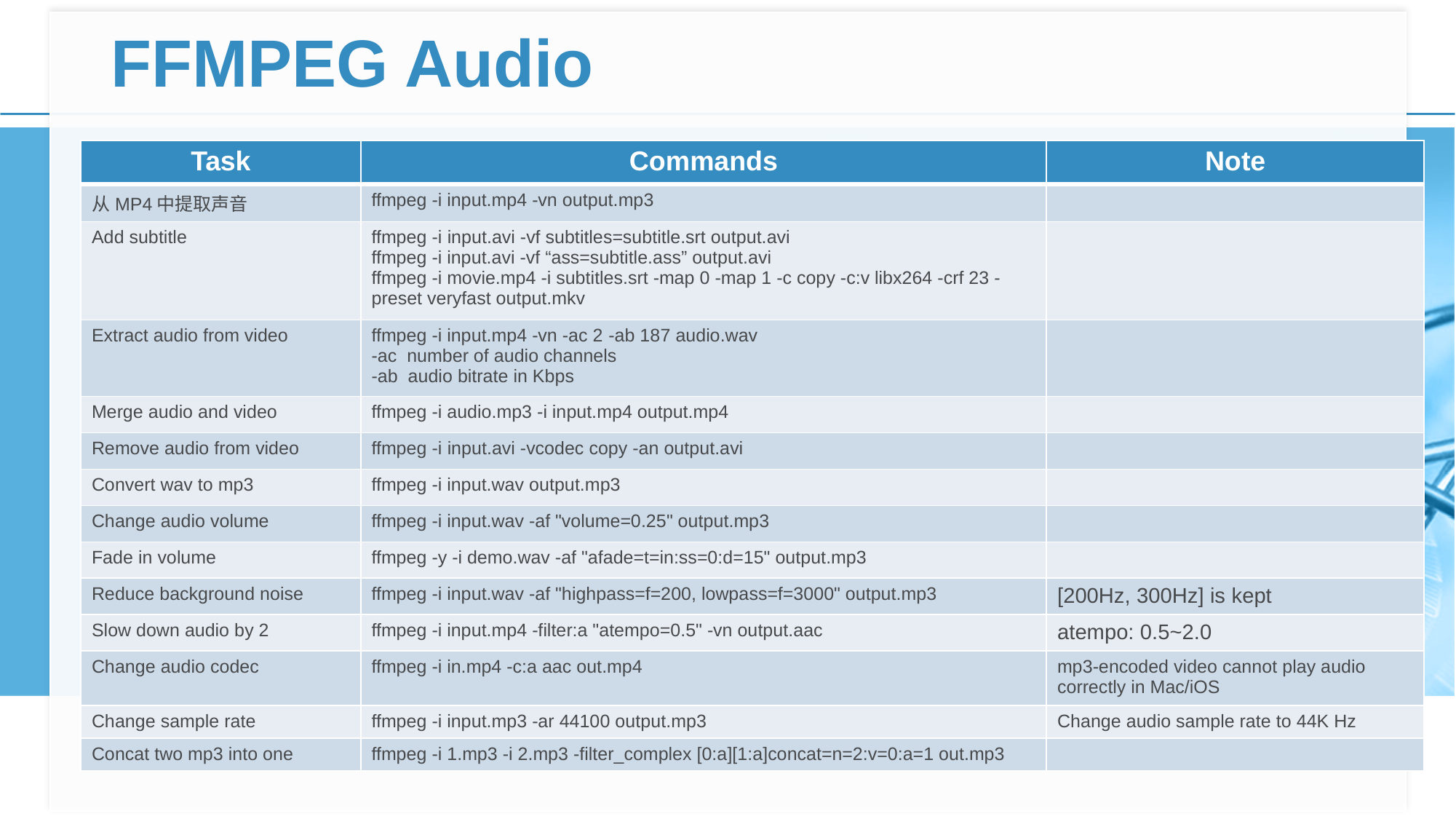

# FFMPEG Audio
| Task | Commands | Note |
| --- | --- | --- |
| 从MP4中提取声音 | ffmpeg -i input.mp4 -vn output.mp3 |  |
| Add subtitle | ffmpeg -i input.avi -vf subtitles=subtitle.srt output.avi ffmpeg -i input.avi -vf “ass=subtitle.ass” output.avi ffmpeg -i movie.mp4 -i subtitles.srt -map 0 -map 1 -c copy -c:v libx264 -crf 23 -preset veryfast output.mkv |  |
| Extract audio from video | ffmpeg -i input.mp4 -vn -ac 2 -ab 187 audio.wav -ac number of audio channels -ab audio bitrate in Kbps |  |
| Merge audio and video | ffmpeg -i audio.mp3 -i input.mp4 output.mp4 |  |
| Remove audio from video | ffmpeg -i input.avi -vcodec copy -an output.avi |  |
| Convert wav to mp3 | ffmpeg -i input.wav output.mp3 |  |
| Change audio volume | ffmpeg -i input.wav -af "volume=0.25" output.mp3 |  |
| Fade in volume | ffmpeg -y -i demo.wav -af "afade=t=in:ss=0:d=15" output.mp3 |  |
| Reduce background noise | ffmpeg -i input.wav -af "highpass=f=200, lowpass=f=3000" output.mp3 | [200Hz, 300Hz] is kept |
| Slow down audio by 2 | ffmpeg -i input.mp4 -filter:a "atempo=0.5" -vn output.aac | atempo: 0.5~2.0 |
| Change audio codec | ffmpeg -i in.mp4 -c:a aac out.mp4 | mp3-encoded video cannot play audio correctly in Mac/iOS |
| Change sample rate | ffmpeg -i input.mp3 -ar 44100 output.mp3 | Change audio sample rate to 44K Hz |
| Concat two mp3 into one | ffmpeg -i 1.mp3 -i 2.mp3 -filter\_complex [0:a][1:a]concat=n=2:v=0:a=1 out.mp3 |  |